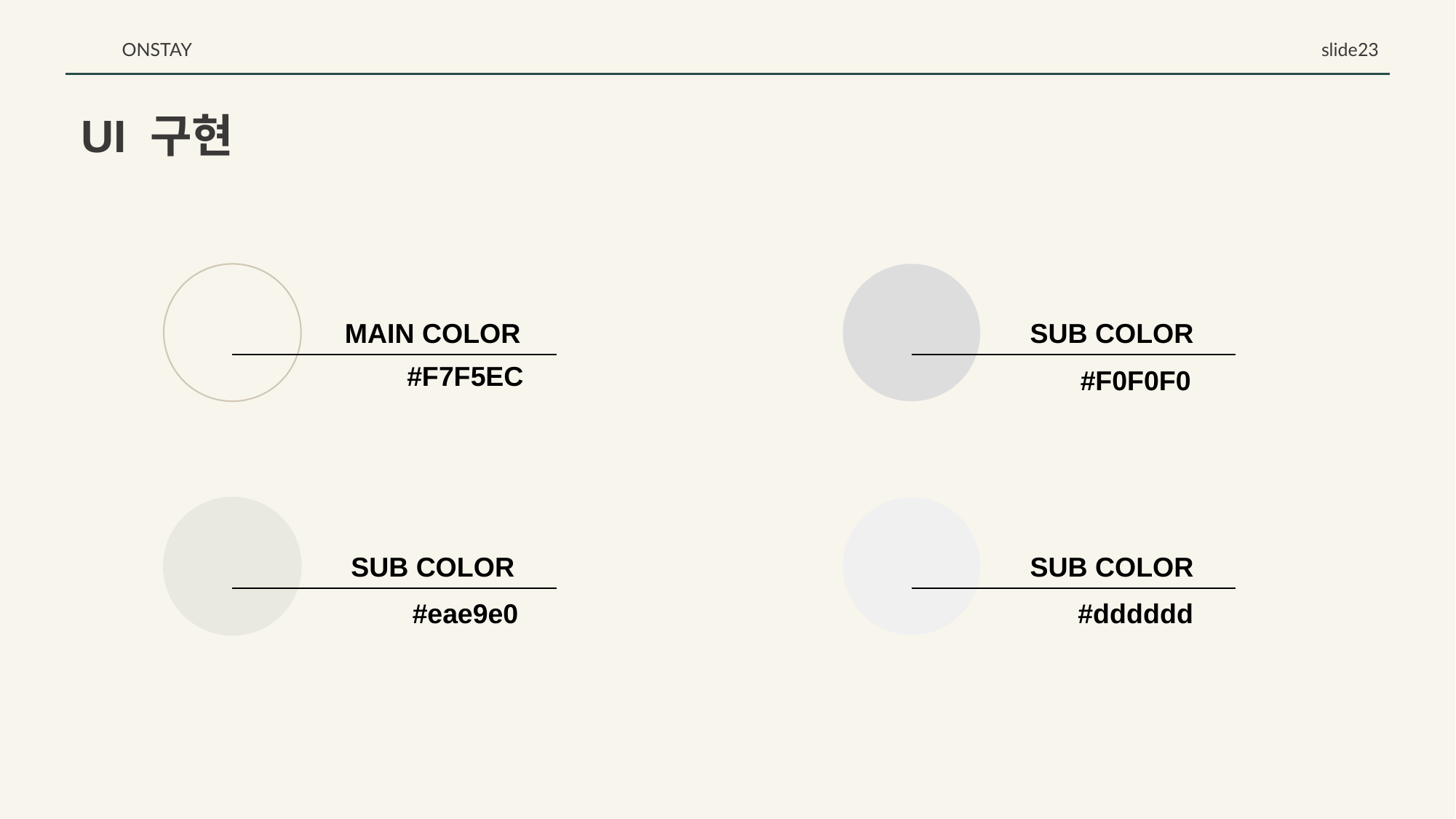

slide23
ONSTAY
UI 구현

MAIN COLOR
SUB COLOR
#F7F5EC
#F0F0F0

SUB COLOR
SUB COLOR
#eae9e0
#dddddd